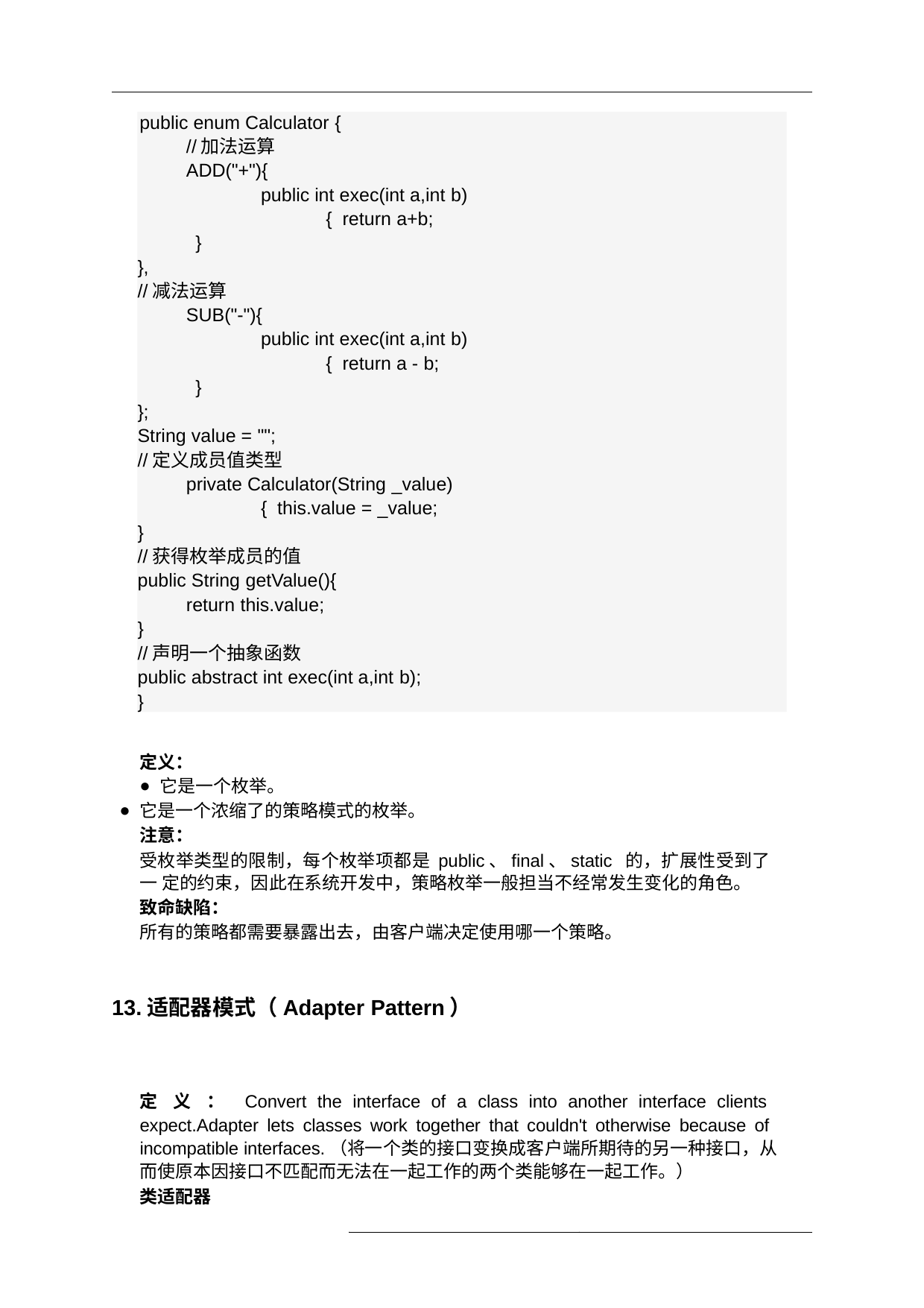

public enum Calculator {
//加法运算  ADD("+"){
public int exec(int a,int b){  return a+b;
}
},
//减法运算  SUB("-"){
public int exec(int a,int b){  return a - b;
}
};
String value = "";
//定义成员值类型
private Calculator(String _value){  this.value = _value;
}
//获得枚举成员的值
public String getValue(){
return this.value;
}
//声明一个抽象函数
public abstract int exec(int a,int b);
}
定义：
它是一个枚举。
它是一个浓缩了的策略模式的枚举。 注意：
受枚举类型的限制，每个枚举项都是 public、final、static 的，扩展性受到了一 定的约束，因此在系统开发中，策略枚举一般担当不经常发生变化的角色。
致命缺陷：
所有的策略都需要暴露出去，由客户端决定使用哪一个策略。

13.适配器模式（Adapter Pattern）
定 义 ： Convert the interface of a class into another interface clients  expect.Adapter lets classes work together that couldn't otherwise because of  incompatible interfaces.（将一个类的接口变换成客户端所期待的另一种接口，从 而使原本因接口不匹配而无法在一起工作的两个类能够在一起工作。）
类适配器